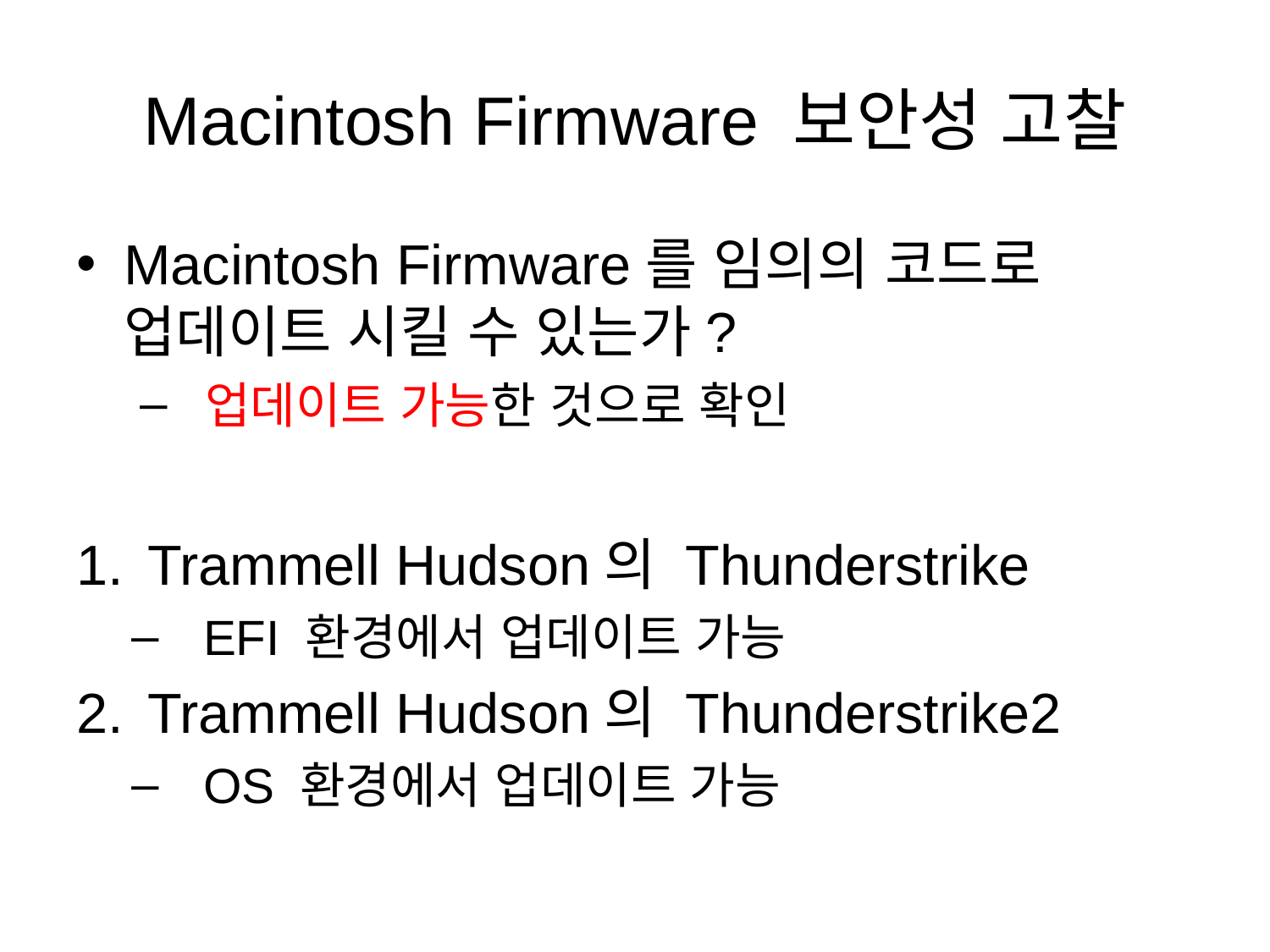

# Macintosh Firmware 보안성 고찰
Macintosh Firmware를 임의의 코드로 업데이트 시킬 수 있는가?
 업데이트 가능한 것으로 확인

Trammell Hudson의 Thunderstrike
EFI 환경에서 업데이트 가능
Trammell Hudson의 Thunderstrike2
OS 환경에서 업데이트 가능